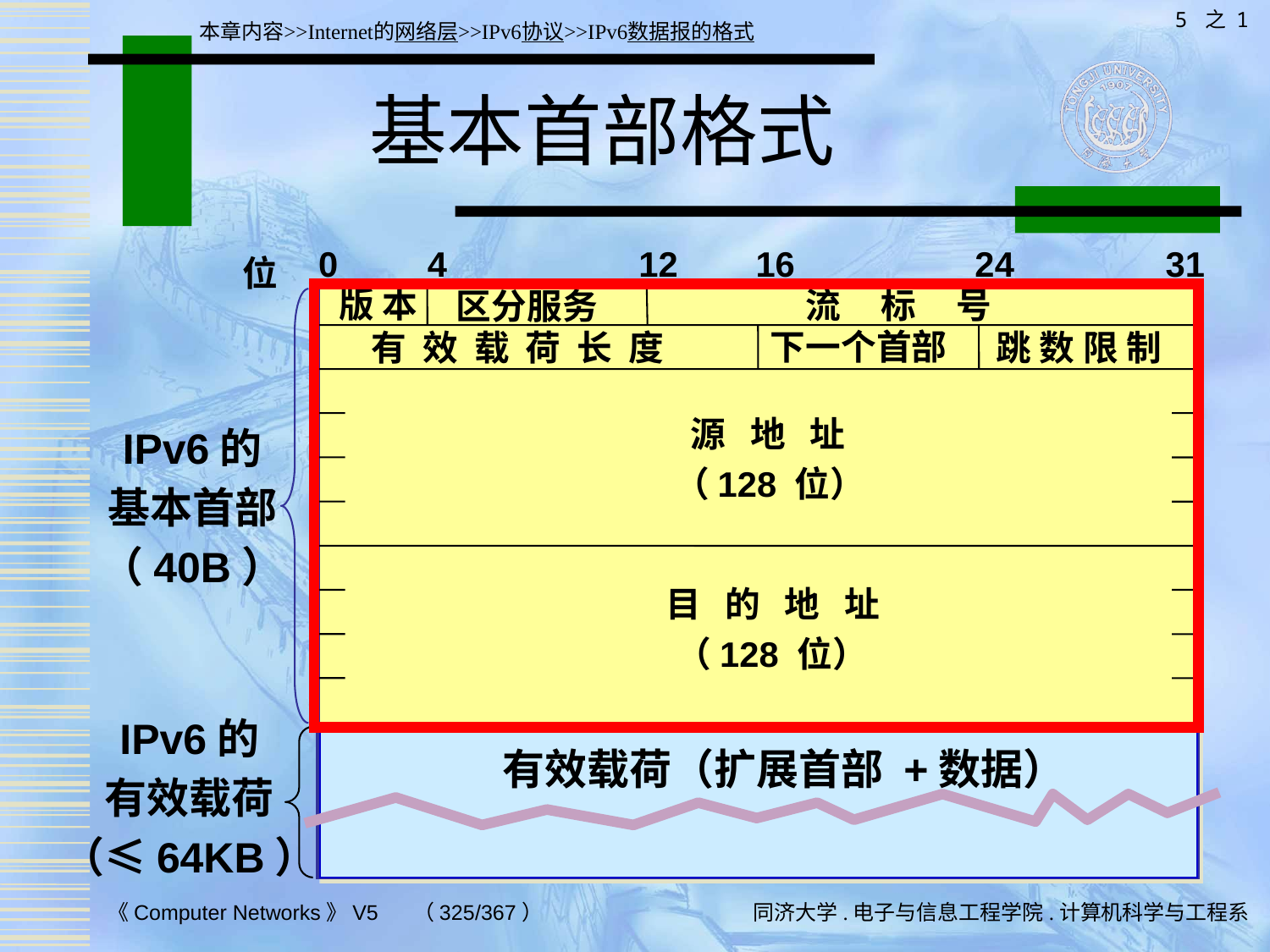

5 之 1
本章内容>>Internet的网络层>>IPv6协议>>IPv6数据报的格式
# 基本首部格式
0
4
12
16
24
31
位
版 本
流     标     号
区分服务

下一个首部
有  效  载  荷  长  度
跳 数 限 制

源   地   址

IPv6的
基本首部
（40B）
（128 位）

目   的   地   址

（128 位）

IPv6的
有效载荷
（≤64KB）

有效载荷（扩展首部 +数据）